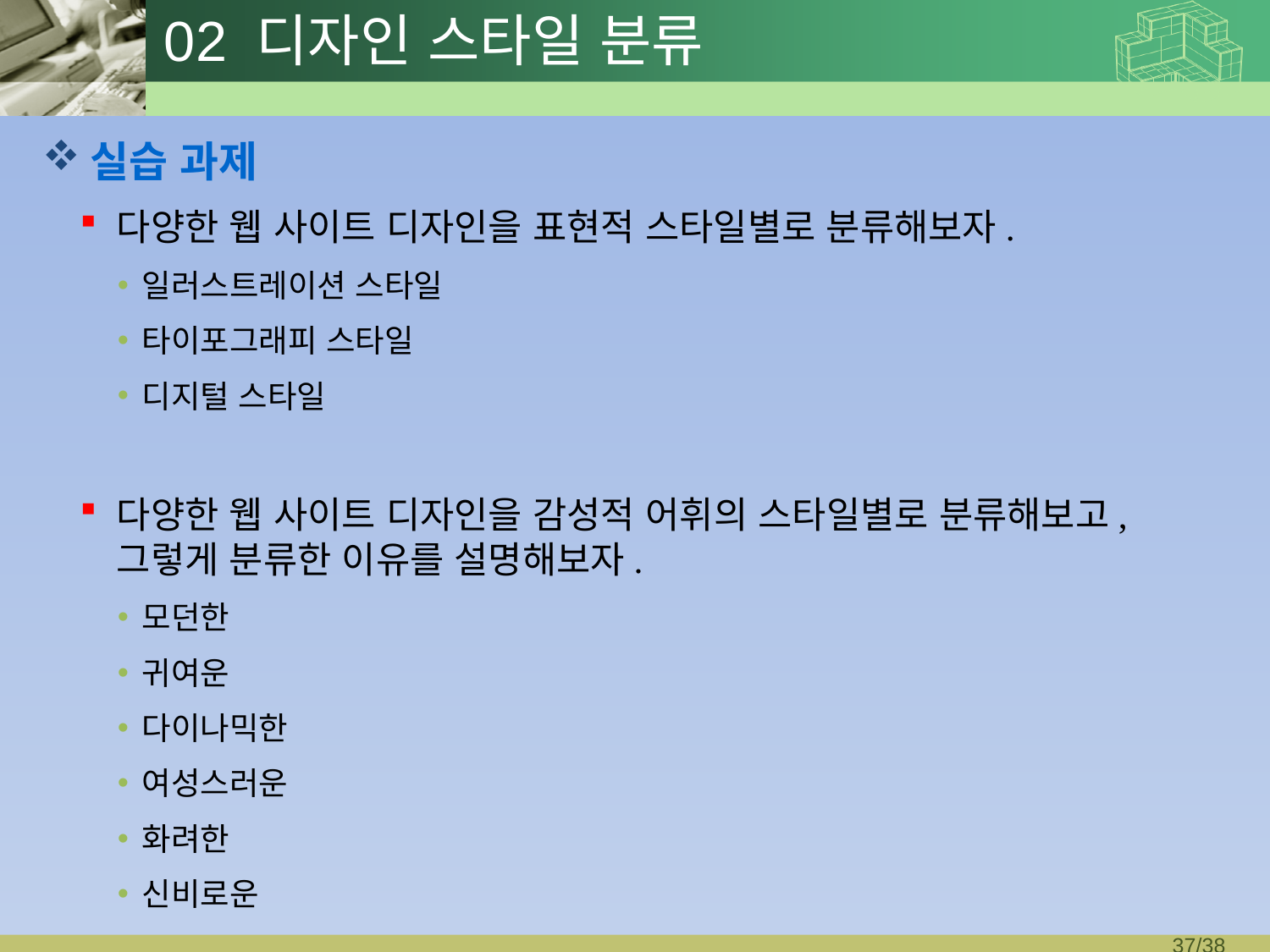

# 02 디자인 스타일 분류
실습 과제
다양한 웹 사이트 디자인을 표현적 스타일별로 분류해보자.
일러스트레이션 스타일
타이포그래피 스타일
디지털 스타일

다양한 웹 사이트 디자인을 감성적 어휘의 스타일별로 분류해보고, 그렇게 분류한 이유를 설명해보자.
모던한
귀여운
다이나믹한
여성스러운
화려한
신비로운